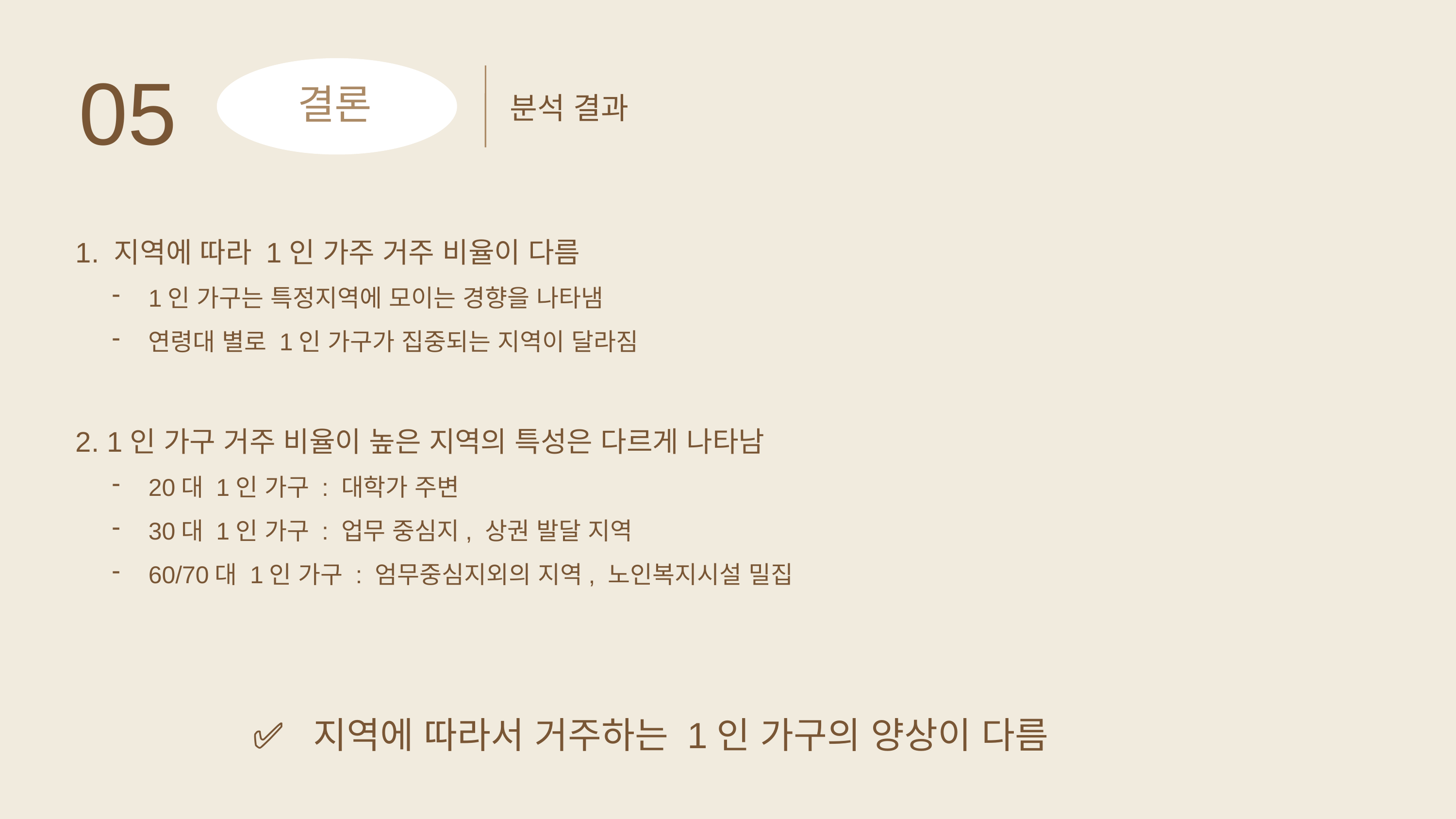

05

분석 결과
결론
1. 지역에 따라 1인 가주 거주 비율이 다름
1인 가구는 특정지역에 모이는 경향을 나타냄
연령대 별로 1인 가구가 집중되는 지역이 달라짐

2. 1인 가구 거주 비율이 높은 지역의 특성은 다르게 나타남
20대 1인 가구 : 대학가 주변
30대 1인 가구 : 업무 중심지, 상권 발달 지역
60/70대 1인 가구 : 엄무중심지외의 지역, 노인복지시설 밀집

✅  지역에 따라서 거주하는 1인 가구의 양상이 다름